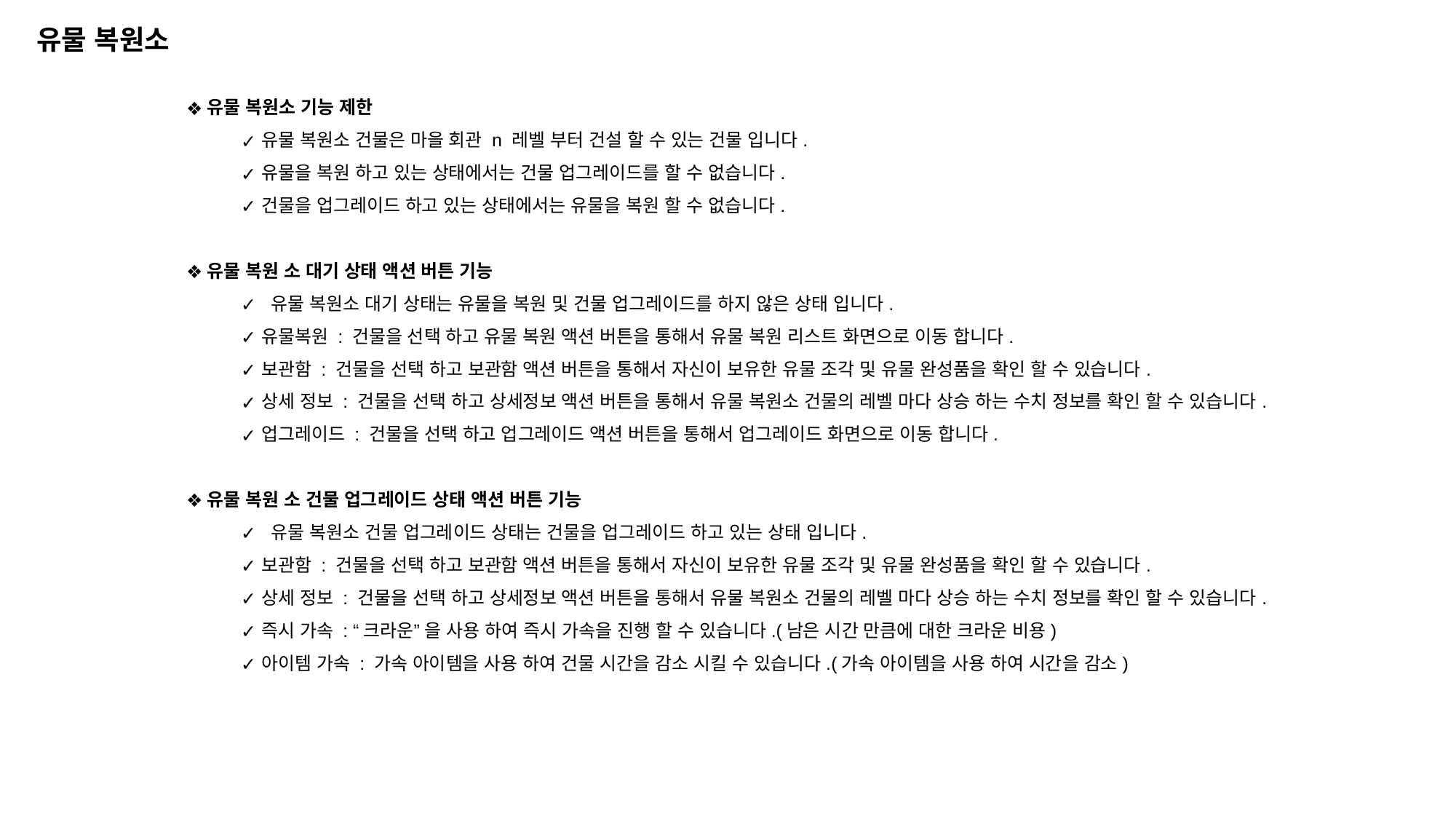

유물 복원소
유물 복원소 기능 제한
유물 복원소 건물은 마을 회관 n 레벨 부터 건설 할 수 있는 건물 입니다.
유물을 복원 하고 있는 상태에서는 건물 업그레이드를 할 수 없습니다.
건물을 업그레이드 하고 있는 상태에서는 유물을 복원 할 수 없습니다.

유물 복원 소 대기 상태 액션 버튼 기능
 유물 복원소 대기 상태는 유물을 복원 및 건물 업그레이드를 하지 않은 상태 입니다.
유물복원 : 건물을 선택 하고 유물 복원 액션 버튼을 통해서 유물 복원 리스트 화면으로 이동 합니다.
보관함 : 건물을 선택 하고 보관함 액션 버튼을 통해서 자신이 보유한 유물 조각 및 유물 완성품을 확인 할 수 있습니다.
상세 정보 : 건물을 선택 하고 상세정보 액션 버튼을 통해서 유물 복원소 건물의 레벨 마다 상승 하는 수치 정보를 확인 할 수 있습니다.
업그레이드 : 건물을 선택 하고 업그레이드 액션 버튼을 통해서 업그레이드 화면으로 이동 합니다.

유물 복원 소 건물 업그레이드 상태 액션 버튼 기능
 유물 복원소 건물 업그레이드 상태는 건물을 업그레이드 하고 있는 상태 입니다.
보관함 : 건물을 선택 하고 보관함 액션 버튼을 통해서 자신이 보유한 유물 조각 및 유물 완성품을 확인 할 수 있습니다.
상세 정보 : 건물을 선택 하고 상세정보 액션 버튼을 통해서 유물 복원소 건물의 레벨 마다 상승 하는 수치 정보를 확인 할 수 있습니다.
즉시 가속 : “크라운” 을 사용 하여 즉시 가속을 진행 할 수 있습니다.(남은 시간 만큼에 대한 크라운 비용)
아이템 가속 : 가속 아이템을 사용 하여 건물 시간을 감소 시킬 수 있습니다.(가속 아이템을 사용 하여 시간을 감소)